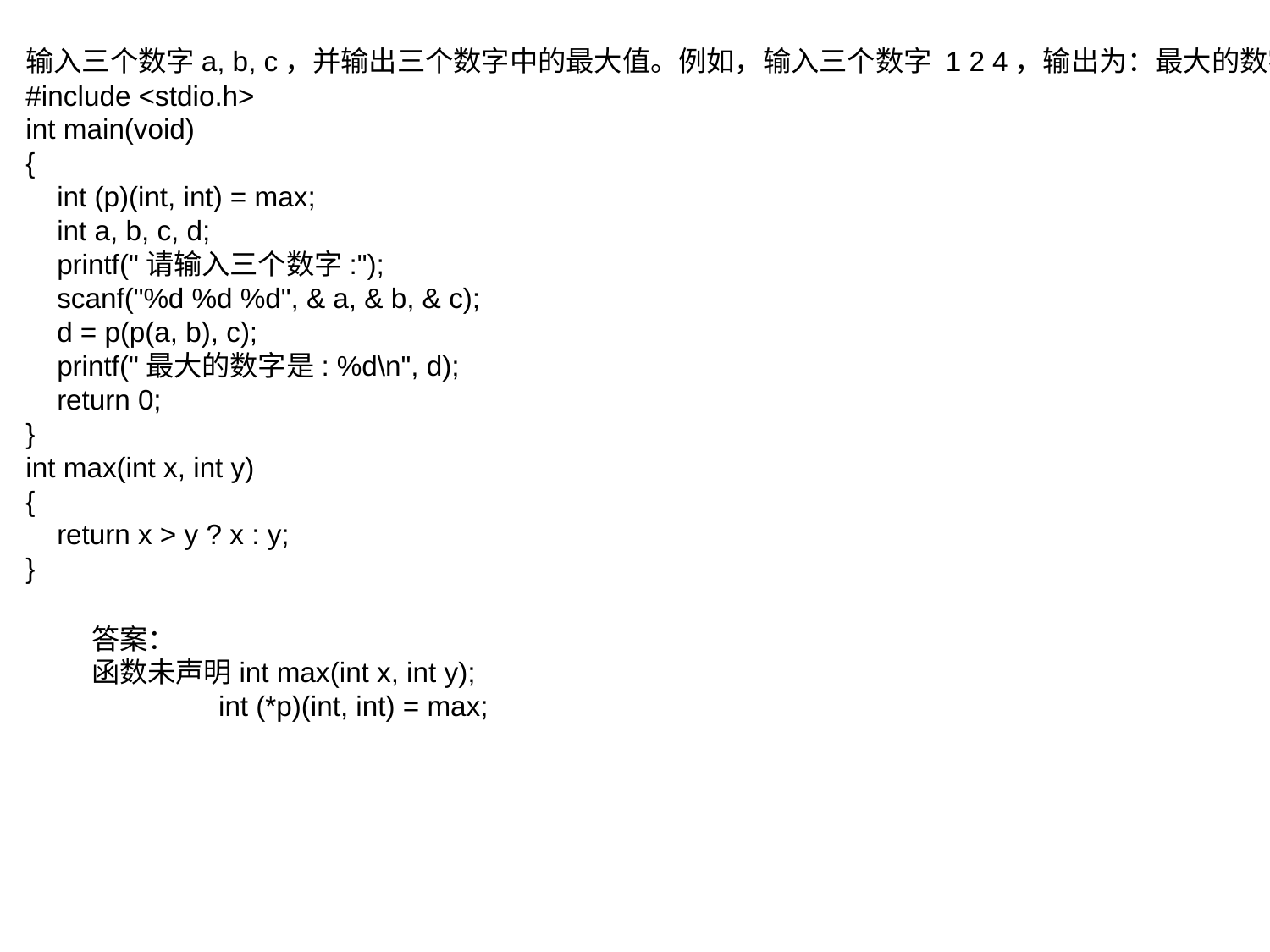

输入三个数字a, b, c，并输出三个数字中的最大值。例如，输入三个数字 1 2 4，输出为：最大的数字是: 4。
#include <stdio.h>
int main(void)
{
    int (p)(int, int) = max;
    int a, b, c, d;
    printf("请输入三个数字:");
    scanf("%d %d %d", & a, & b, & c);
    d = p(p(a, b), c);
    printf("最大的数字是: %d\n", d);
    return 0;
}
int max(int x, int y)
{
    return x > y ? x : y;
}

答案：
函数未声明int max(int x, int y);
	int (*p)(int, int) = max;